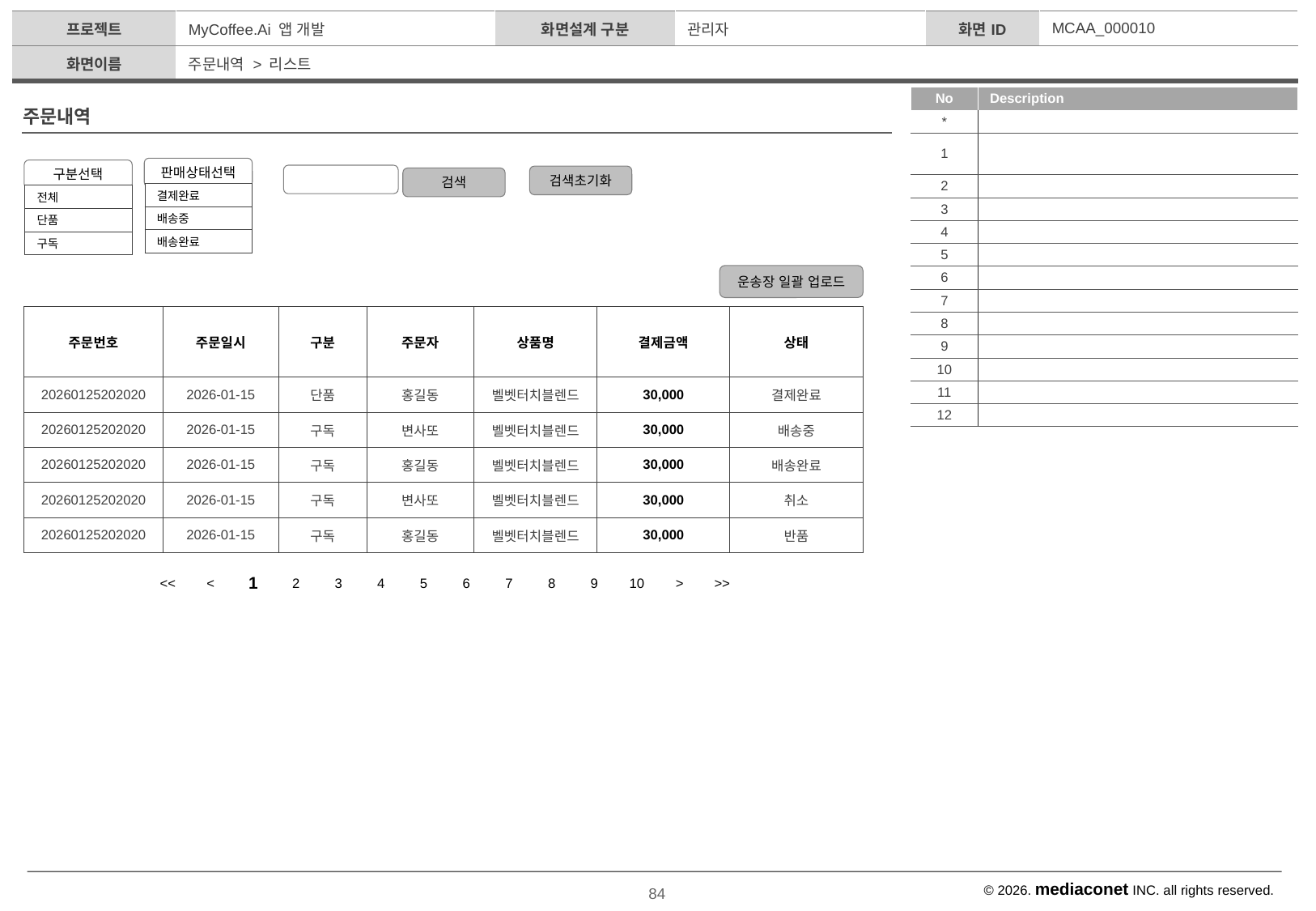

| 프로젝트 | MyCoffee.Ai 앱 개발 | 화면설계 구분 | 관리자 | 화면ID | MCAA\_000010 |
| --- | --- | --- | --- | --- | --- |
| 화면이름 | 주문내역 > 리스트 |  |  |  |  |
| No | Description |
| --- | --- |
| \* |  |
| 1 |  |
| 2 |  |
| 3 |  |
| 4 |  |
| 5 |  |
| 6 |  |
| 7 |  |
| 8 |  |
| 9 |  |
| 10 |  |
| 11 |  |
| 12 |  |
주문내역
판매상태선택
구분선택

검색초기화
검색
| 결제완료 |
| --- |
| 배송중 |
| 배송완료 |
| 전체 |
| --- |
| 단품 |
| 구독 |
운송장 일괄 업로드
| 주문번호 | 주문일시 | 구분 | 주문자 | 상품명 | 결제금액 | 상태 |
| --- | --- | --- | --- | --- | --- | --- |
| 20260125202020 | 2026-01-15 | 단품 | 홍길동 | 벨벳터치블렌드 | 30,000 | 결제완료 |
| 20260125202020 | 2026-01-15 | 구독 | 변사또 | 벨벳터치블렌드 | 30,000 | 배송중 |
| 20260125202020 | 2026-01-15 | 구독 | 홍길동 | 벨벳터치블렌드 | 30,000 | 배송완료 |
| 20260125202020 | 2026-01-15 | 구독 | 변사또 | 벨벳터치블렌드 | 30,000 | 취소 |
| 20260125202020 | 2026-01-15 | 구독 | 홍길동 | 벨벳터치블렌드 | 30,000 | 반품 |
| << | < | 1 | 2 | 3 | 4 | 5 | 6 | 7 | 8 | 9 | 10 | > | >> |
| --- | --- | --- | --- | --- | --- | --- | --- | --- | --- | --- | --- | --- | --- |